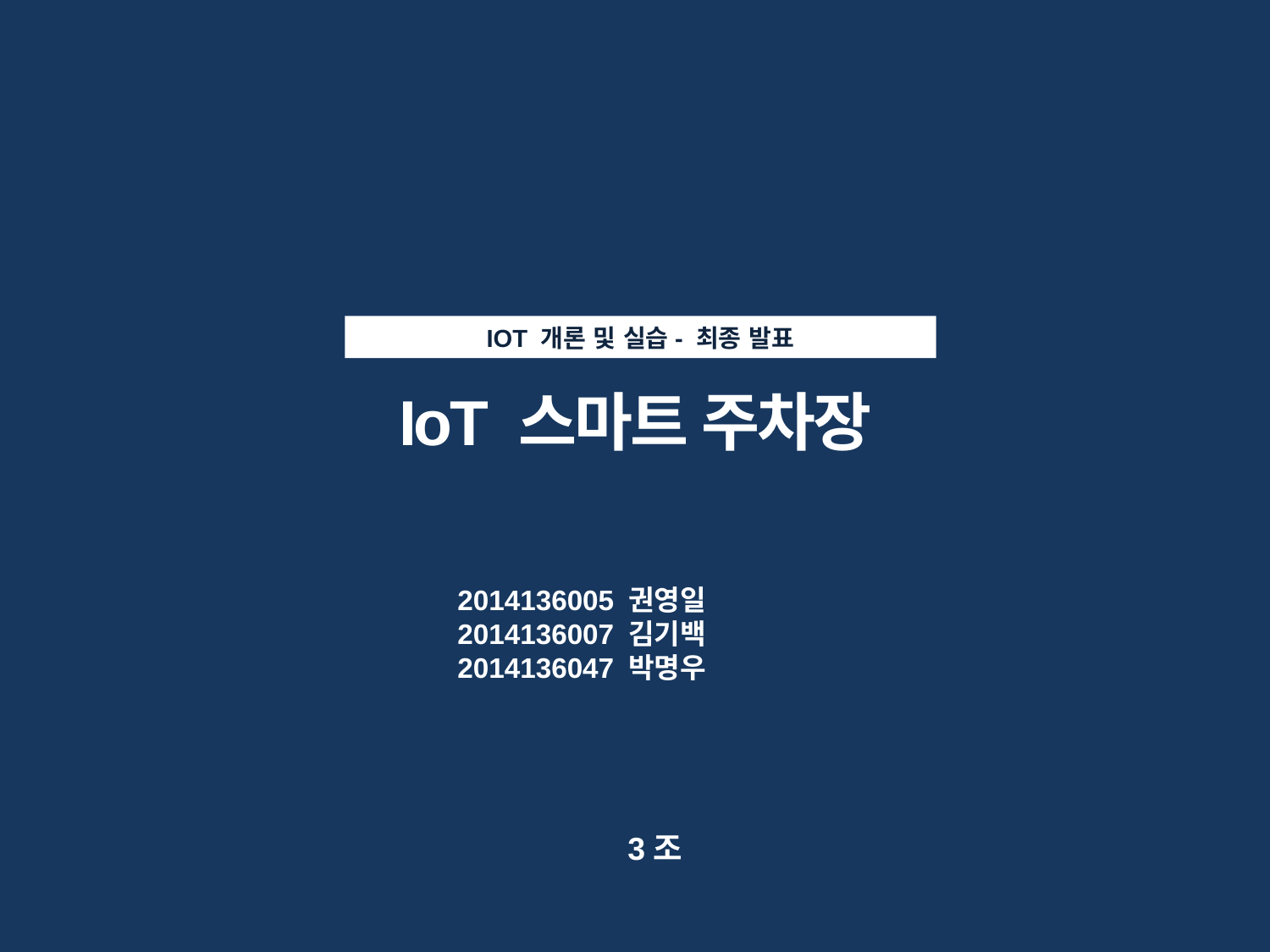

IOT 개론 및 실습- 최종 발표
IoT 스마트 주차장
2014136005 권영일 2014136007 김기백
2014136047 박명우

3조